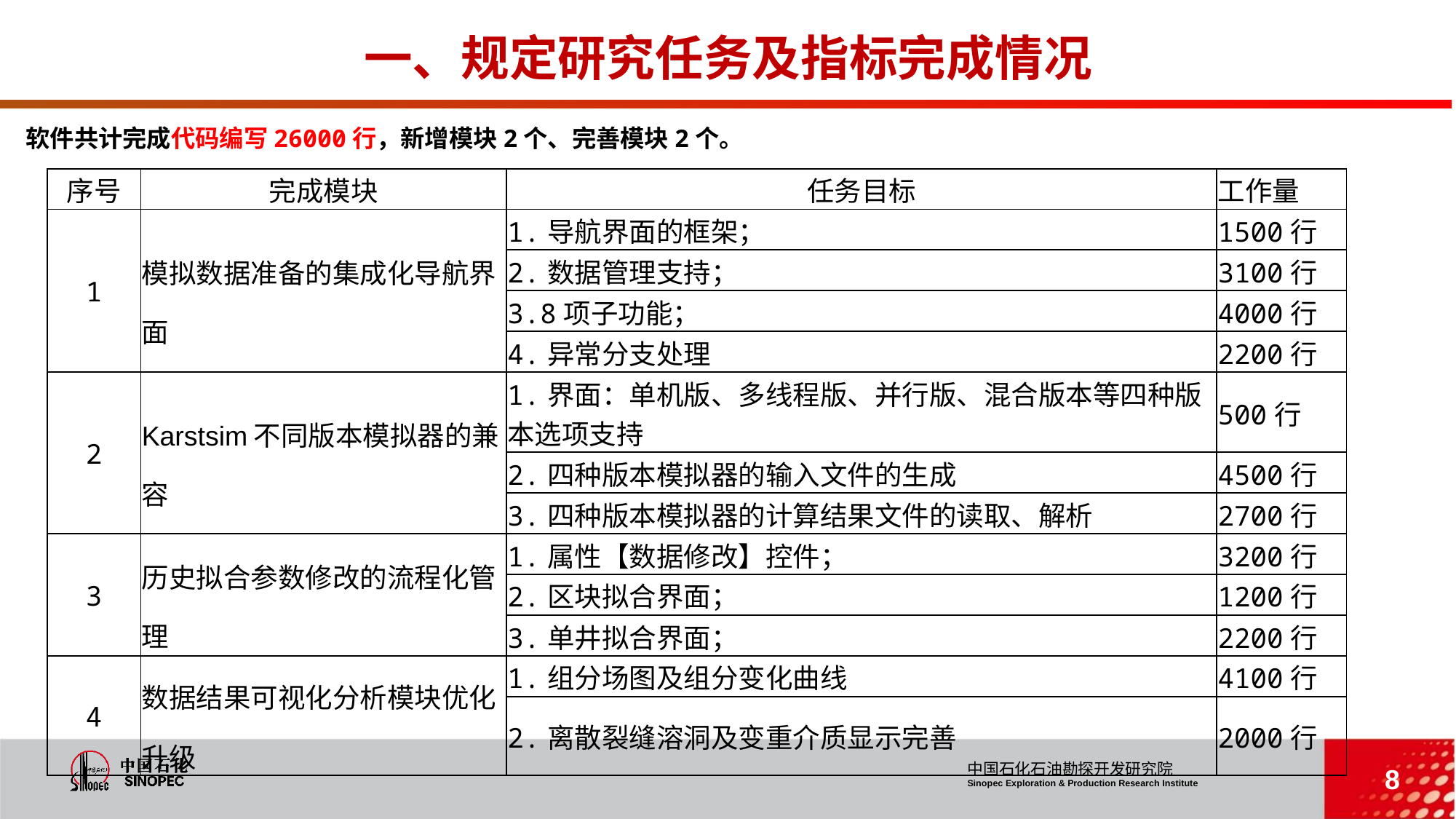

一、规定研究任务及指标完成情况
  软件共计完成代码编写26000行，新增模块2个、完善模块2个。
| 序号 | 完成模块 | 任务目标 | 工作量 |
| --- | --- | --- | --- |
| 1 | 模拟数据准备的集成化导航界面 | 1.导航界面的框架； | 1500行 |
|  |  | 2.数据管理支持； | 3100行 |
|  |  | 3.8项子功能； | 4000行 |
|  |  | 4.异常分支处理 | 2200行 |
| 2 | Karstsim不同版本模拟器的兼容 | 1.界面：单机版、多线程版、并行版、混合版本等四种版本选项支持 | 500行 |
|  |  | 2.四种版本模拟器的输入文件的生成 | 4500行 |
|  |  | 3.四种版本模拟器的计算结果文件的读取、解析 | 2700行 |
| 3 | 历史拟合参数修改的流程化管理 | 1.属性【数据修改】控件； | 3200行 |
|  |  | 2.区块拟合界面； | 1200行 |
|  |  | 3.单井拟合界面； | 2200行 |
| 4 | 数据结果可视化分析模块优化升级 | 1.组分场图及组分变化曲线 | 4100行 |
|  |  | 2.离散裂缝溶洞及变重介质显示完善 | 2000行 |